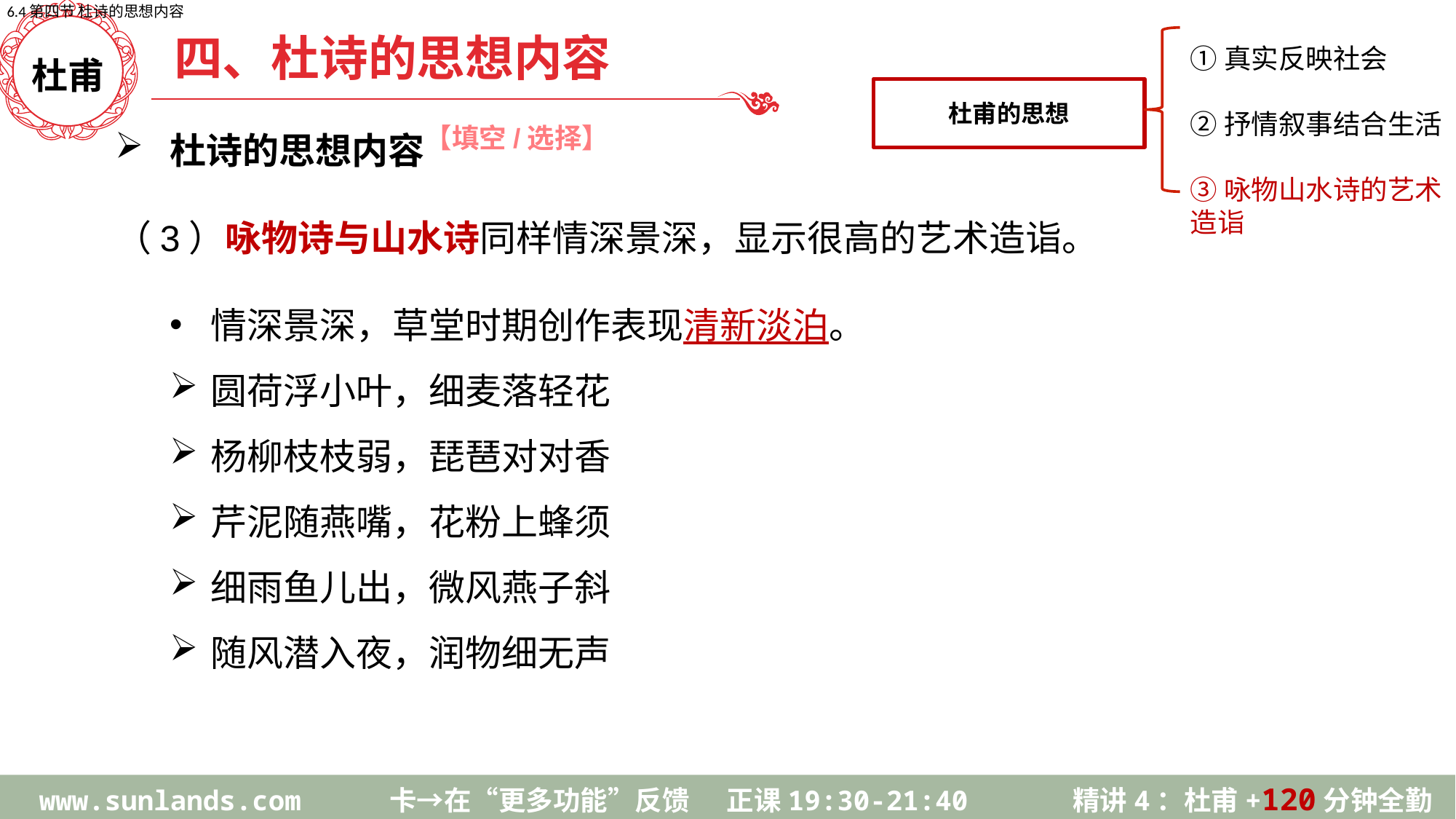

6.4第四节 杜诗的思想内容

四、杜诗的思想内容

杜甫的思想
①真实反映社会

②抒情叙事结合生活

③咏物山水诗的艺术造诣

杜甫
杜诗的思想内容
（3）咏物诗与山水诗同样情深景深，显示很高的艺术造诣。
情深景深，草堂时期创作表现清新淡泊。
圆荷浮小叶，细麦落轻花
杨柳枝枝弱，琵琶对对香
芹泥随燕嘴，花粉上蜂须
细雨鱼儿出，微风燕子斜
随风潜入夜，润物细无声

【填空/选择】